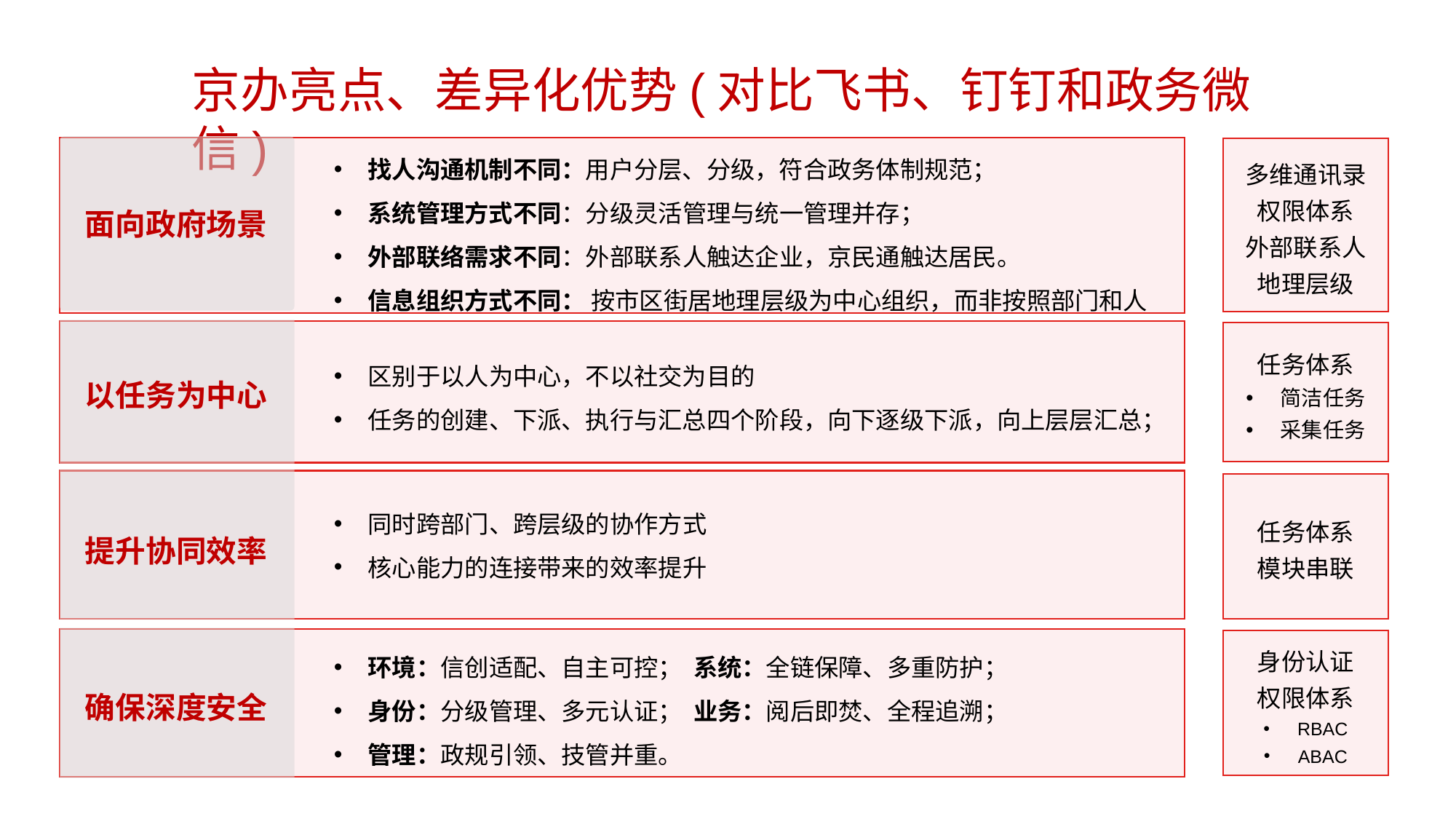

京办亮点、差异化优势(对比飞书、钉钉和政务微信)
找人沟通机制不同：用户分层、分级，符合政务体制规范；
系统管理方式不同：分级灵活管理与统一管理并存；
外部联络需求不同：外部联系人触达企业，京民通触达居民。
信息组织方式不同： 按市区街居地理层级为中心组织，而非按照部门和人

多维通讯录
权限体系
外部联系人
地理层级
面向政府场景

任务体系
简洁任务
采集任务
区别于以人为中心，不以社交为目的
任务的创建、下派、执行与汇总四个阶段，向下逐级下派，向上层层汇总；
以任务为中心

任务体系
模块串联
同时跨部门、跨层级的协作方式
核心能力的连接带来的效率提升
提升协同效率

身份认证
权限体系
RBAC
ABAC
环境：信创适配、自主可控；  系统：全链保障、多重防护；
身份：分级管理、多元认证；  业务：阅后即焚、全程追溯；
管理：政规引领、技管并重。
确保深度安全